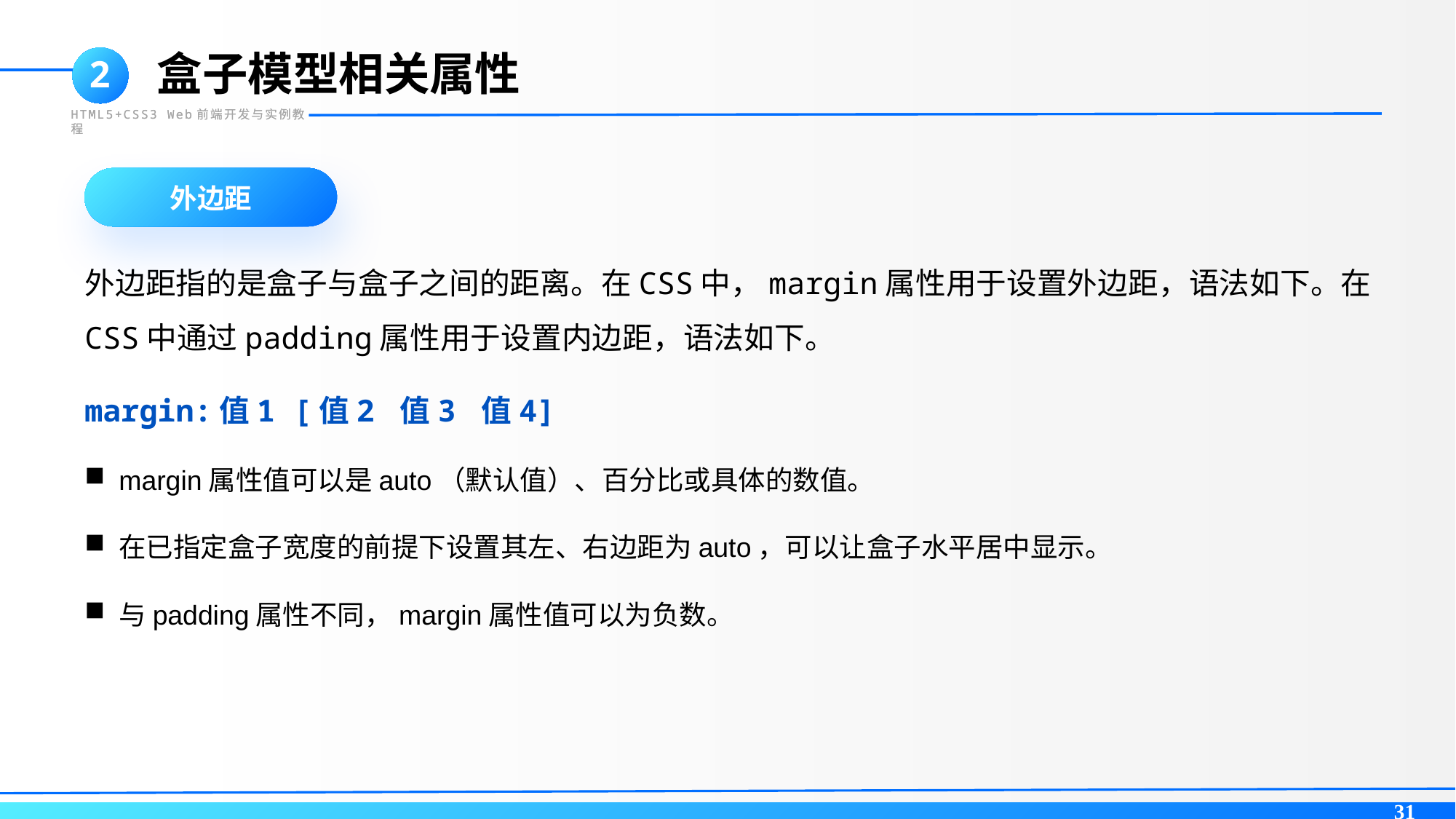

盒子模型相关属性
2
HTML5+CSS3 Web前端开发与实例教程
外边距
外边距指的是盒子与盒子之间的距离。在CSS中，margin属性用于设置外边距，语法如下。在CSS中通过padding属性用于设置内边距，语法如下。
margin:值1 [值2 值3 值4]
margin属性值可以是auto（默认值）、百分比或具体的数值。
在已指定盒子宽度的前提下设置其左、右边距为auto，可以让盒子水平居中显示。
与padding属性不同，margin属性值可以为负数。
31